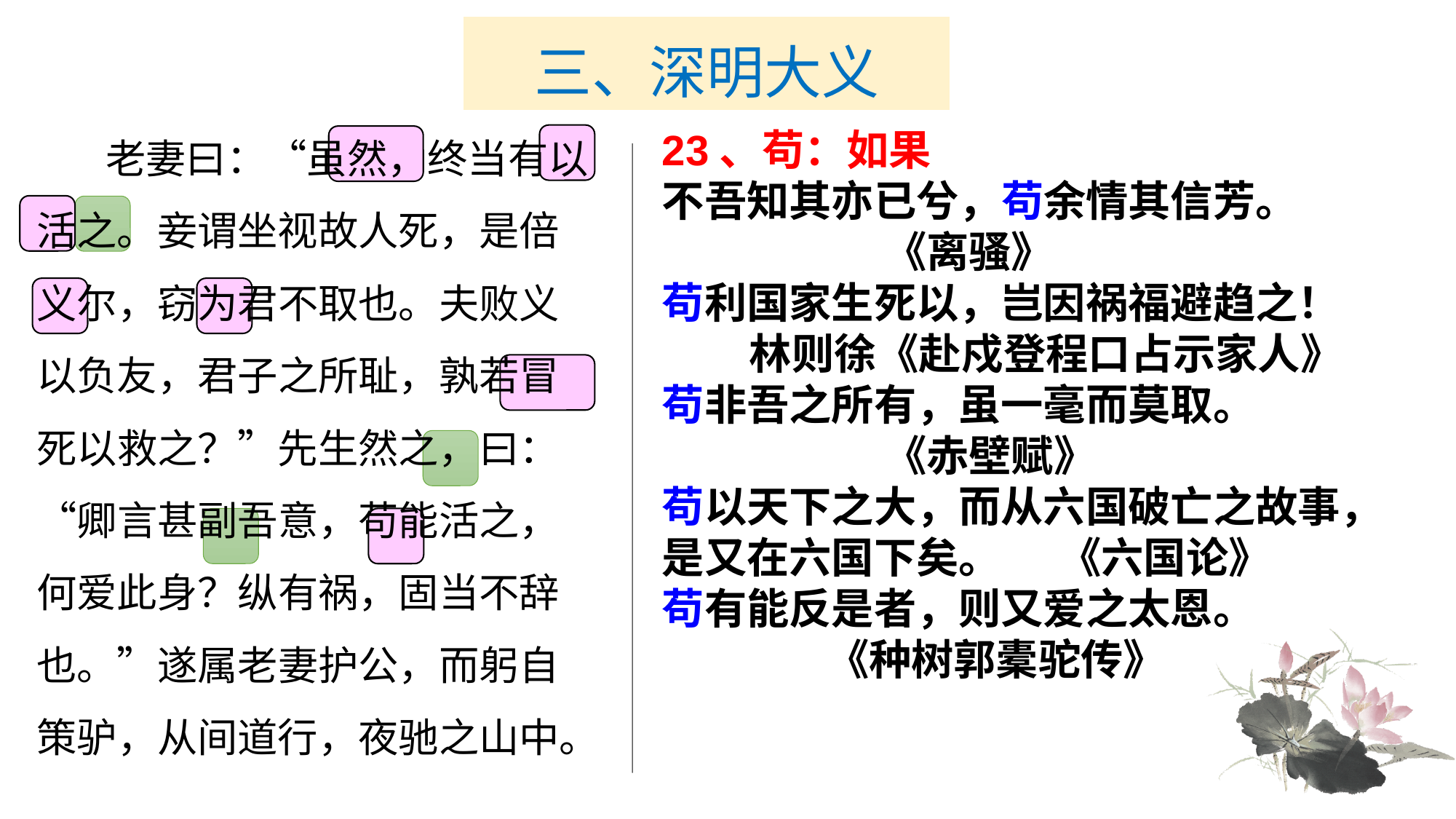

# 三、深明大义
　　老妻曰：“虽然，终当有以活之。妾谓坐视故人死，是倍义尔，窃为君不取也。夫败义以负友，君子之所耻，孰若冒死以救之？”先生然之，曰：“卿言甚副吾意，苟能活之，何爱此身？纵有祸，固当不辞也。”遂属老妻护公，而躬自策驴，从间道行，夜驰之山中。
23、苟：如果
不吾知其亦已兮，苟余情其信芳。
                      《离骚》
苟利国家生死以，岂因祸福避趋之！
        林则徐《赴戍登程口占示家人》
苟非吾之所有，虽一毫而莫取。
                      《赤壁赋》
苟以天下之大，而从六国破亡之故事，
是又在六国下矣。      《六国论》
苟有能反是者，则又爱之太恩。
                《种树郭橐驼传》